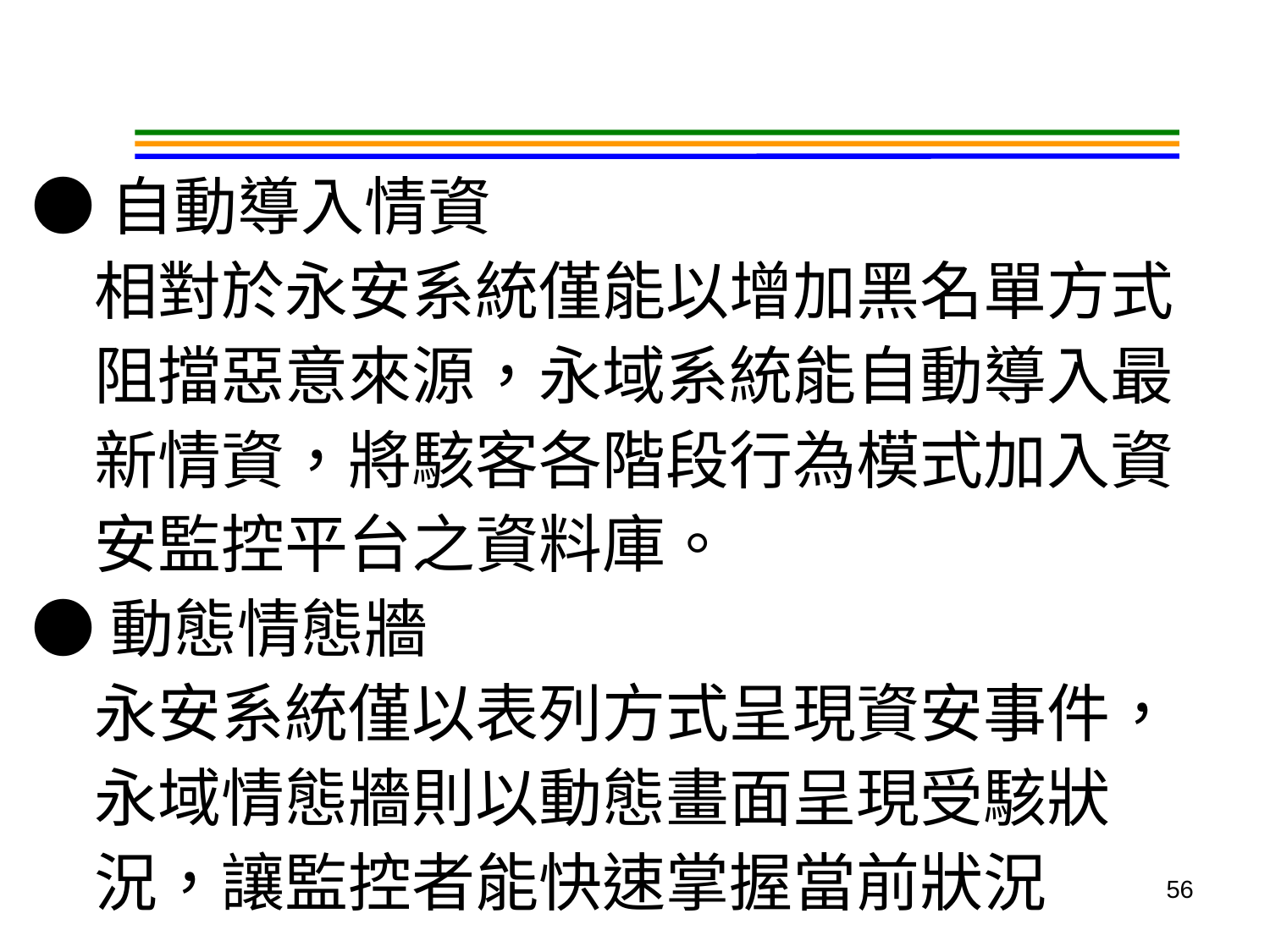

●自動導入情資
相對於永安系統僅能以增加黑名單方式阻擋惡意來源，永域系統能自動導入最新情資，將駭客各階段行為模式加入資安監控平台之資料庫。
●動態情態牆
永安系統僅以表列方式呈現資安事件，永域情態牆則以動態畫面呈現受駭狀況，讓監控者能快速掌握當前狀況。
56